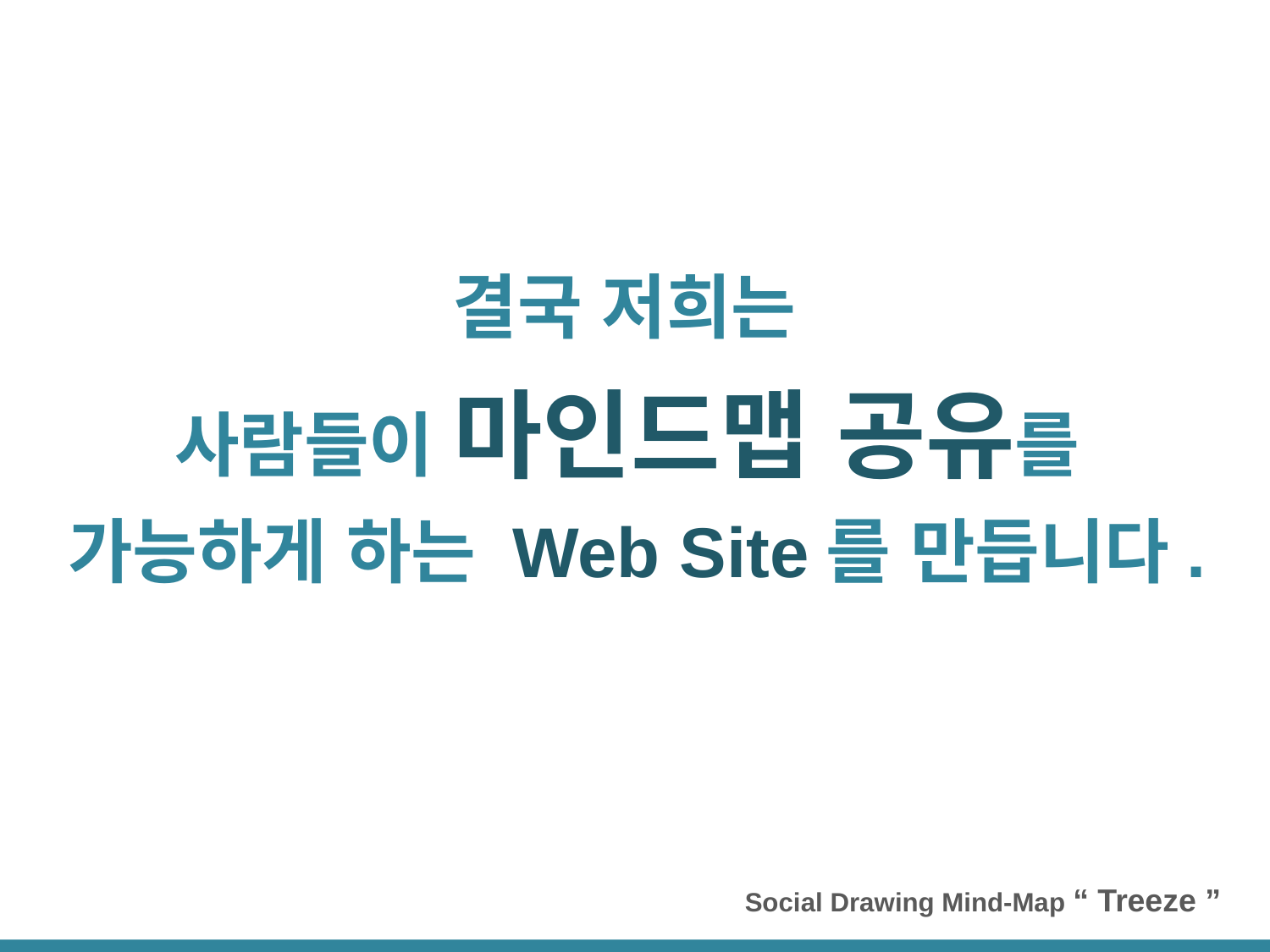

결국 저희는
사람들이 마인드맵 공유를
가능하게 하는 Web Site를 만듭니다.
Social Drawing Mind-Map “ Treeze ”